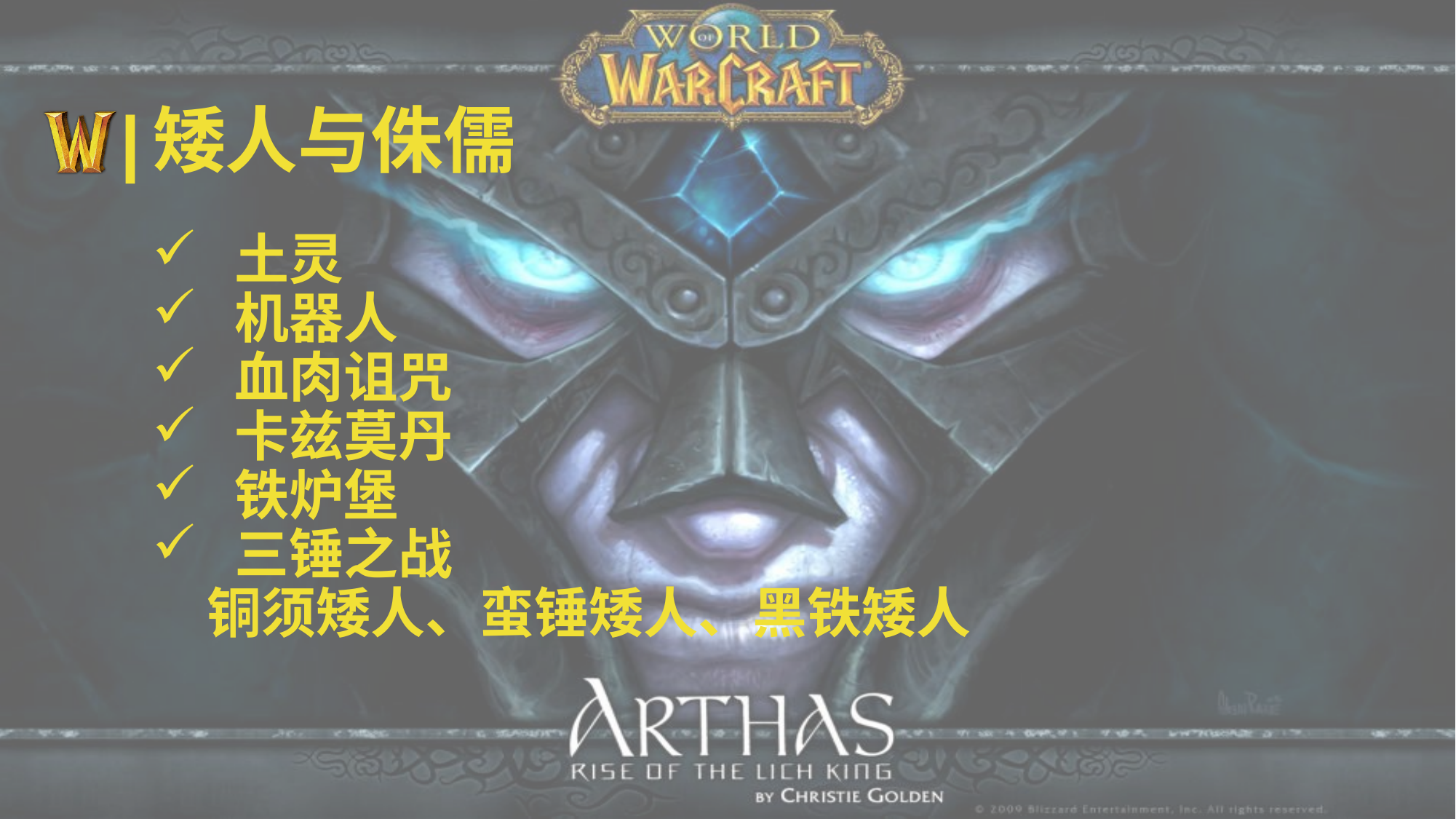

# 矮人与侏儒
土灵
机器人
血肉诅咒
卡兹莫丹
铁炉堡
三锤之战
铜须矮人、蛮锤矮人、黑铁矮人